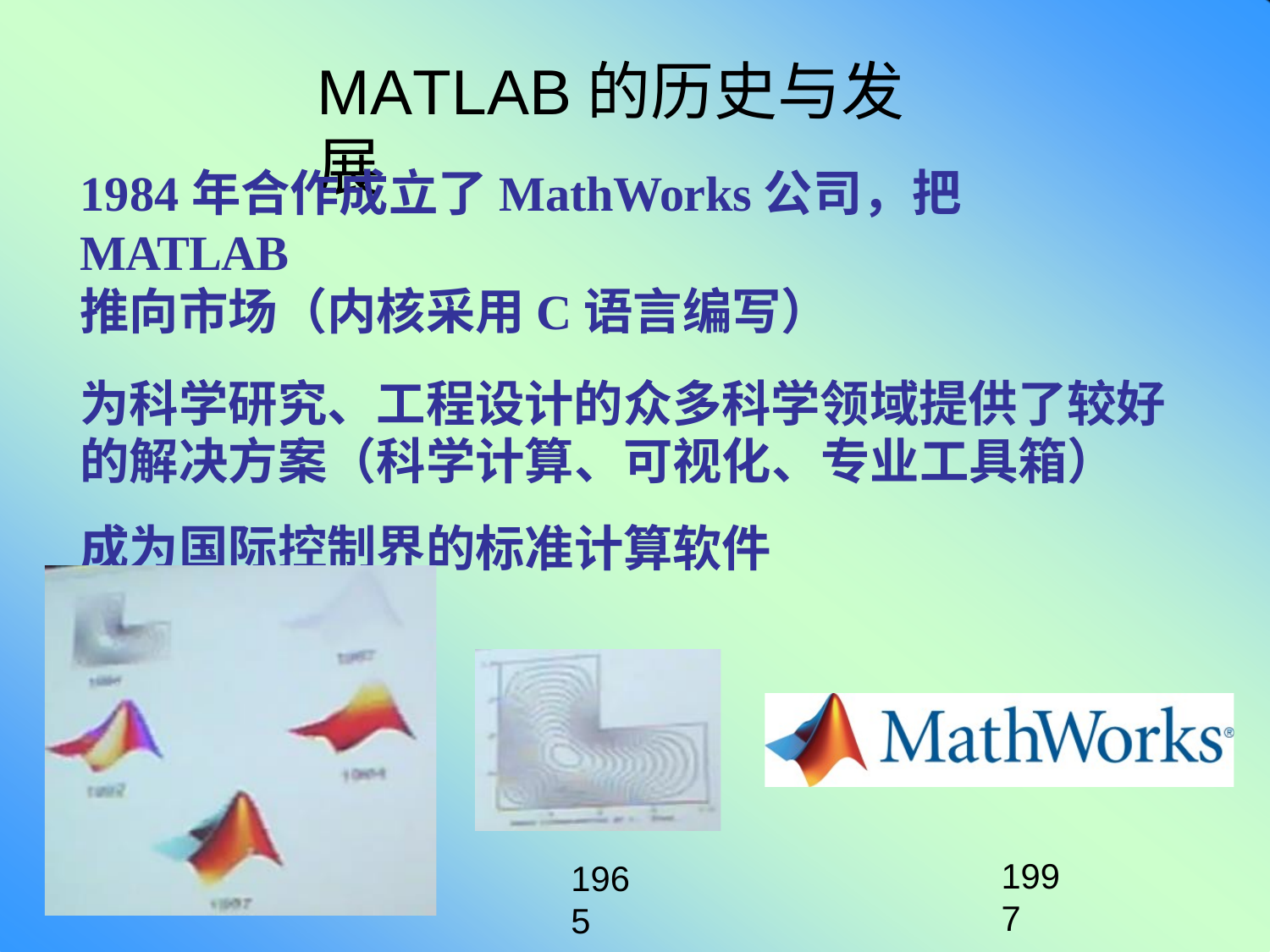

# MATLAB的历史与发展
1984年合作成立了MathWorks公司，把MATLAB
推向市场（内核采用C语言编写）
为科学研究、工程设计的众多科学领域提供了较好 的解决方案（科学计算、可视化、专业工具箱）
成为国际控制界的标准计算软件

1997
1965